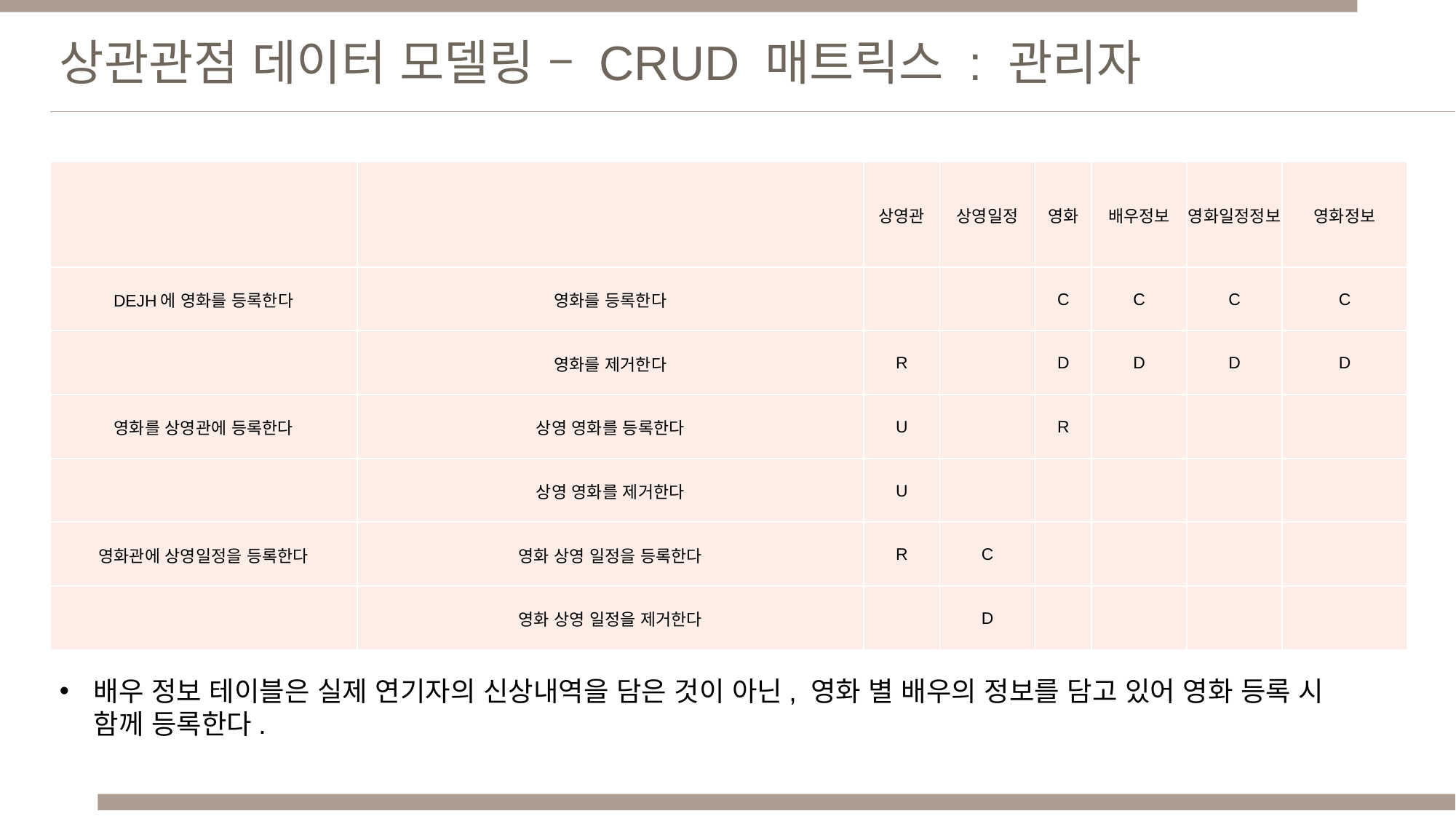

상관관점 데이터 모델링 – CRUD 매트릭스 : 관리자
|  |  | 상영관 | 상영일정 | 영화 | 배우정보 | 영화일정정보 | 영화정보 |
| --- | --- | --- | --- | --- | --- | --- | --- |
| DEJH에 영화를 등록한다 | 영화를 등록한다 |  |  | C | C | C | C |
|  | 영화를 제거한다 | R |  | D | D | D | D |
| 영화를 상영관에 등록한다 | 상영 영화를 등록한다 | U |  | R |  |  |  |
|  | 상영 영화를 제거한다 | U |  |  |  |  |  |
| 영화관에 상영일정을 등록한다 | 영화 상영 일정을 등록한다 | R | C |  |  |  |  |
|  | 영화 상영 일정을 제거한다 |  | D |  |  |  |  |
배우 정보 테이블은 실제 연기자의 신상내역을 담은 것이 아닌, 영화 별 배우의 정보를 담고 있어 영화 등록 시 함께 등록한다.